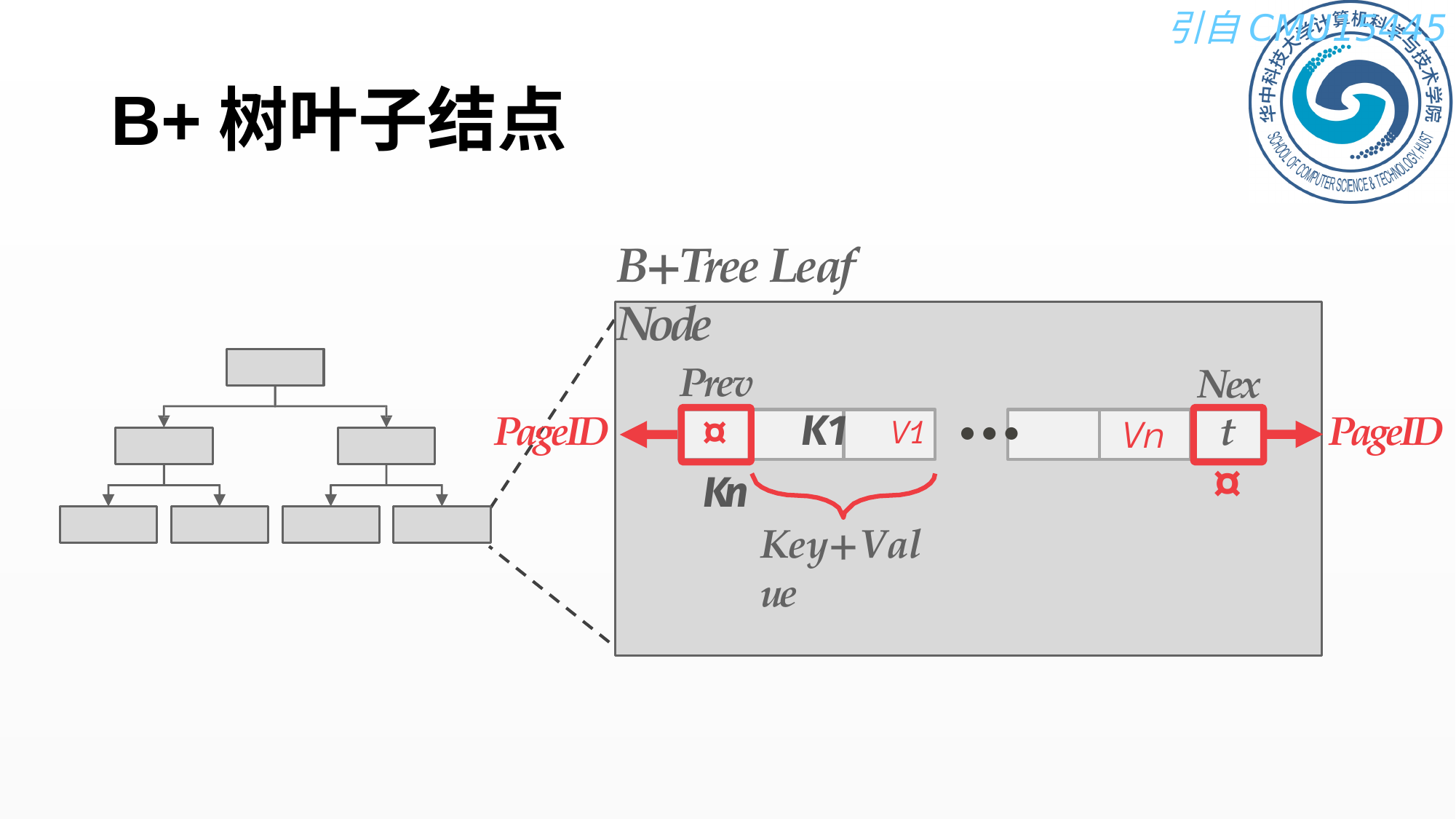

# B+树叶子结点

B+Tree Leaf Node

Prev
¤	K1	V1 •••	Kn
Next
¤
PageID
PageID
Vn

Key+Value
60